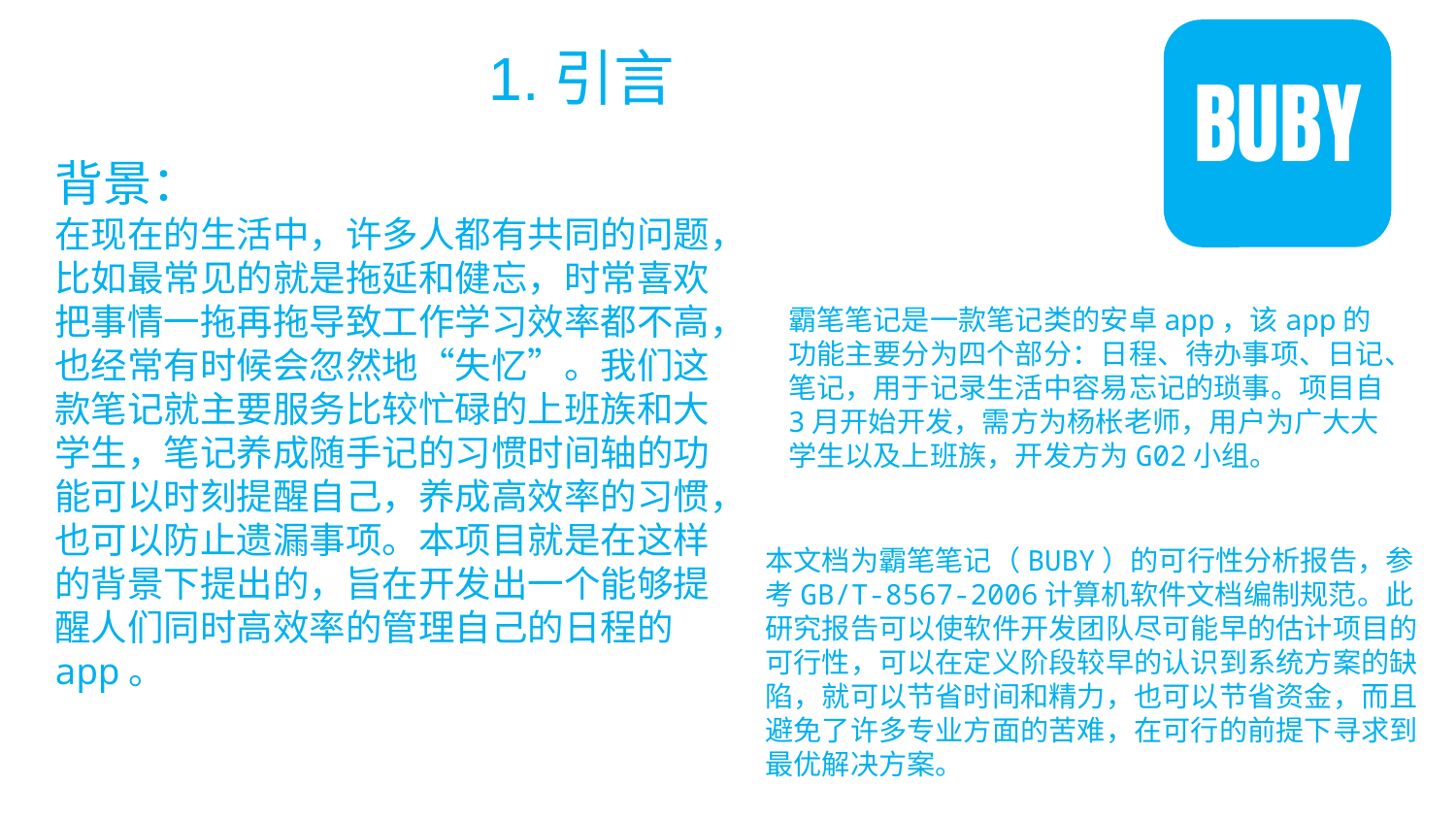

BUBY
1.引言
背景：
在现在的生活中，许多人都有共同的问题，比如最常见的就是拖延和健忘，时常喜欢把事情一拖再拖导致工作学习效率都不高，也经常有时候会忽然地“失忆”。我们这款笔记就主要服务比较忙碌的上班族和大学生，笔记养成随手记的习惯时间轴的功能可以时刻提醒自己，养成高效率的习惯，也可以防止遗漏事项。本项目就是在这样的背景下提出的，旨在开发出一个能够提醒人们同时高效率的管理自己的日程的app。
霸笔笔记是一款笔记类的安卓app，该app的功能主要分为四个部分：日程、待办事项、日记、笔记，用于记录生活中容易忘记的琐事。项目自3月开始开发，需方为杨枨老师，用户为广大大学生以及上班族，开发方为G02小组。
本文档为霸笔笔记（BUBY）的可行性分析报告，参考GB/T-8567-2006计算机软件文档编制规范。此研究报告可以使软件开发团队尽可能早的估计项目的可行性，可以在定义阶段较早的认识到系统方案的缺陷，就可以节省时间和精力，也可以节省资金，而且避免了许多专业方面的苦难，在可行的前提下寻求到最优解决方案。